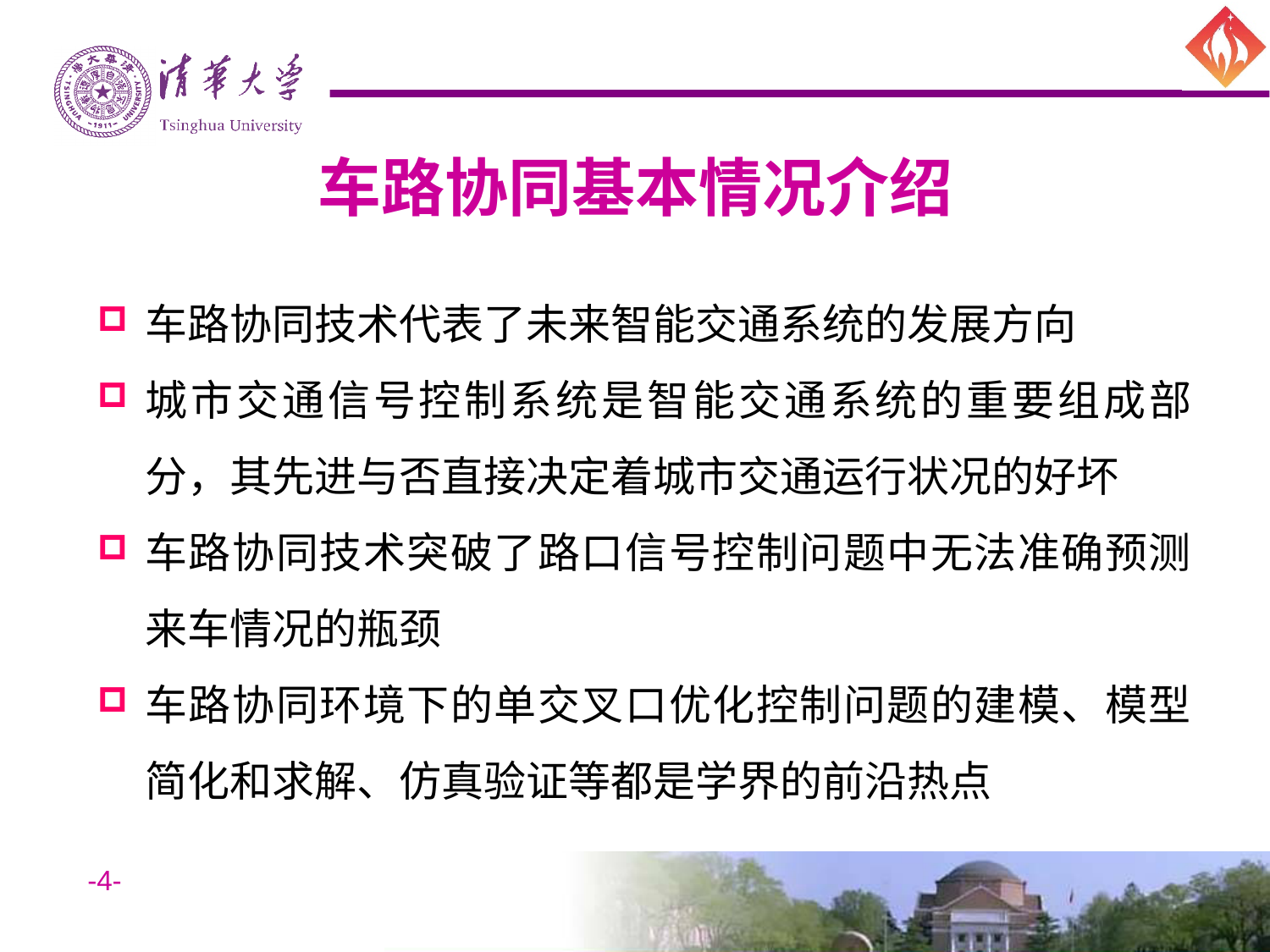

# 车路协同基本情况介绍
车路协同技术代表了未来智能交通系统的发展方向
城市交通信号控制系统是智能交通系统的重要组成部分，其先进与否直接决定着城市交通运行状况的好坏
车路协同技术突破了路口信号控制问题中无法准确预测来车情况的瓶颈
车路协同环境下的单交叉口优化控制问题的建模、模型简化和求解、仿真验证等都是学界的前沿热点